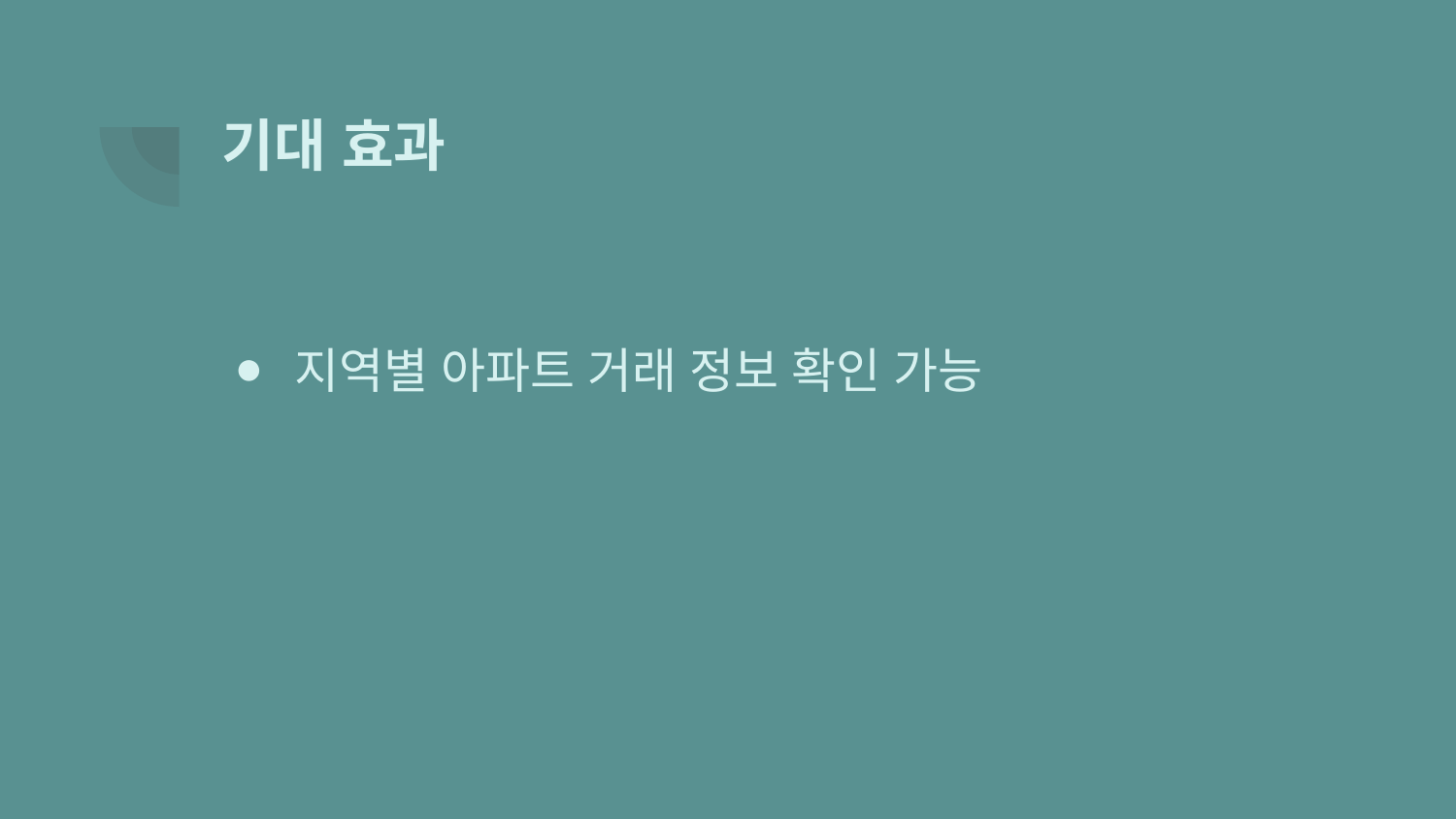

# 기대 효과
지역별 아파트 거래 정보 확인 가능